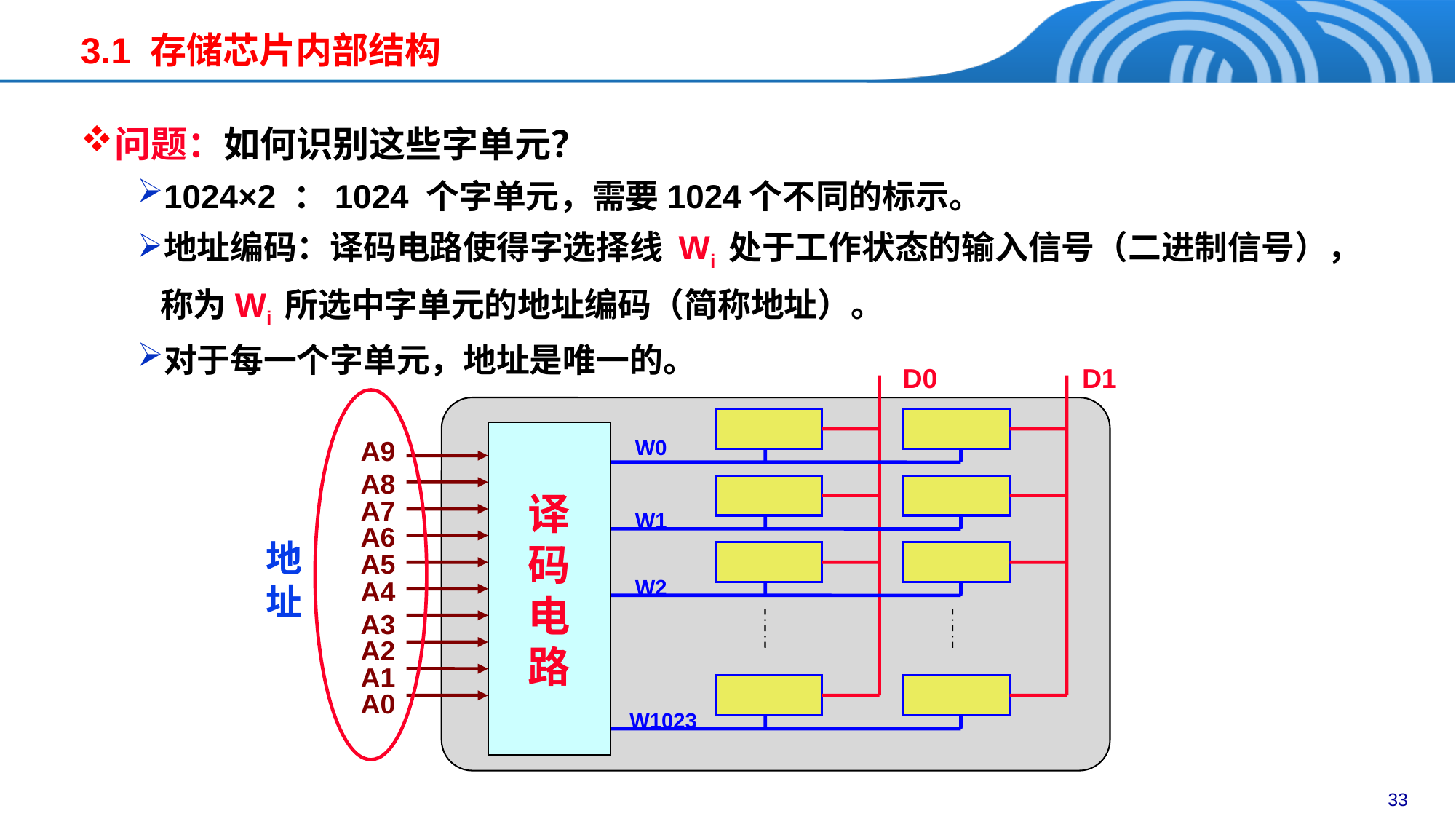

3.1 存储芯片内部结构
问题：如何识别这些字单元？
1024×2 ：1024 个字单元，需要1024个不同的标示。
地址编码：译码电路使得字选择线 Wi 处于工作状态的输入信号（二进制信号），称为Wi 所选中字单元的地址编码（简称地址）。
对于每一个字单元，地址是唯一的。
D0

D1

译
码
电
路
W0

A9
A8
A7
A6
A5
A4
A3
A2
A1
A0

W1

W2

W1023

地址